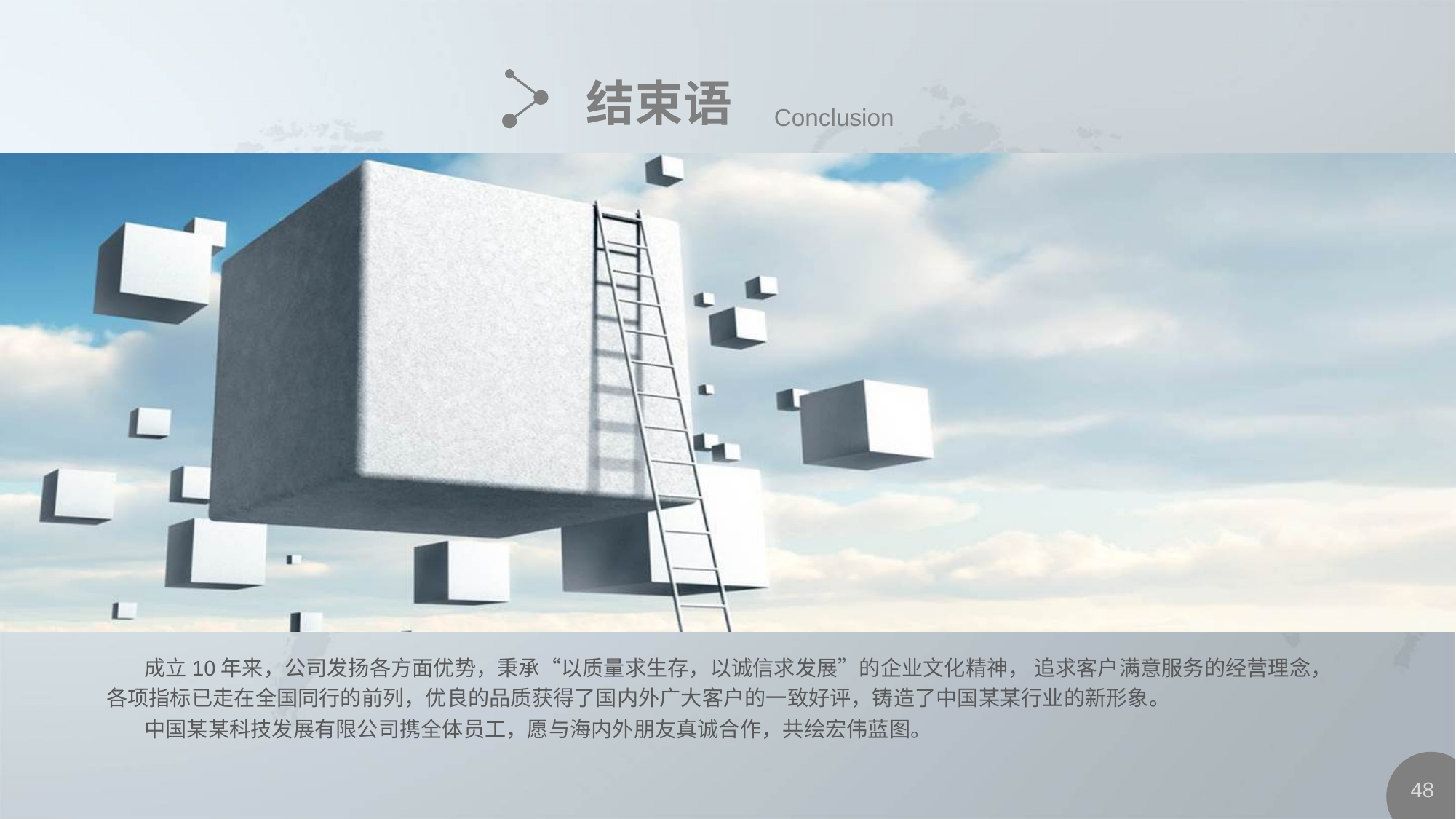

结束语
Conclusion

       成立10年来，公司发扬各方面优势，秉承“以质量求生存，以诚信求发展”的企业文化精神， 追求客户满意服务的经营理念，各项指标已走在全国同行的前列，优良的品质获得了国内外广大客户的一致好评，铸造了中国某某行业的新形象。
       中国某某科技发展有限公司携全体员工，愿与海内外朋友真诚合作，共绘宏伟蓝图。